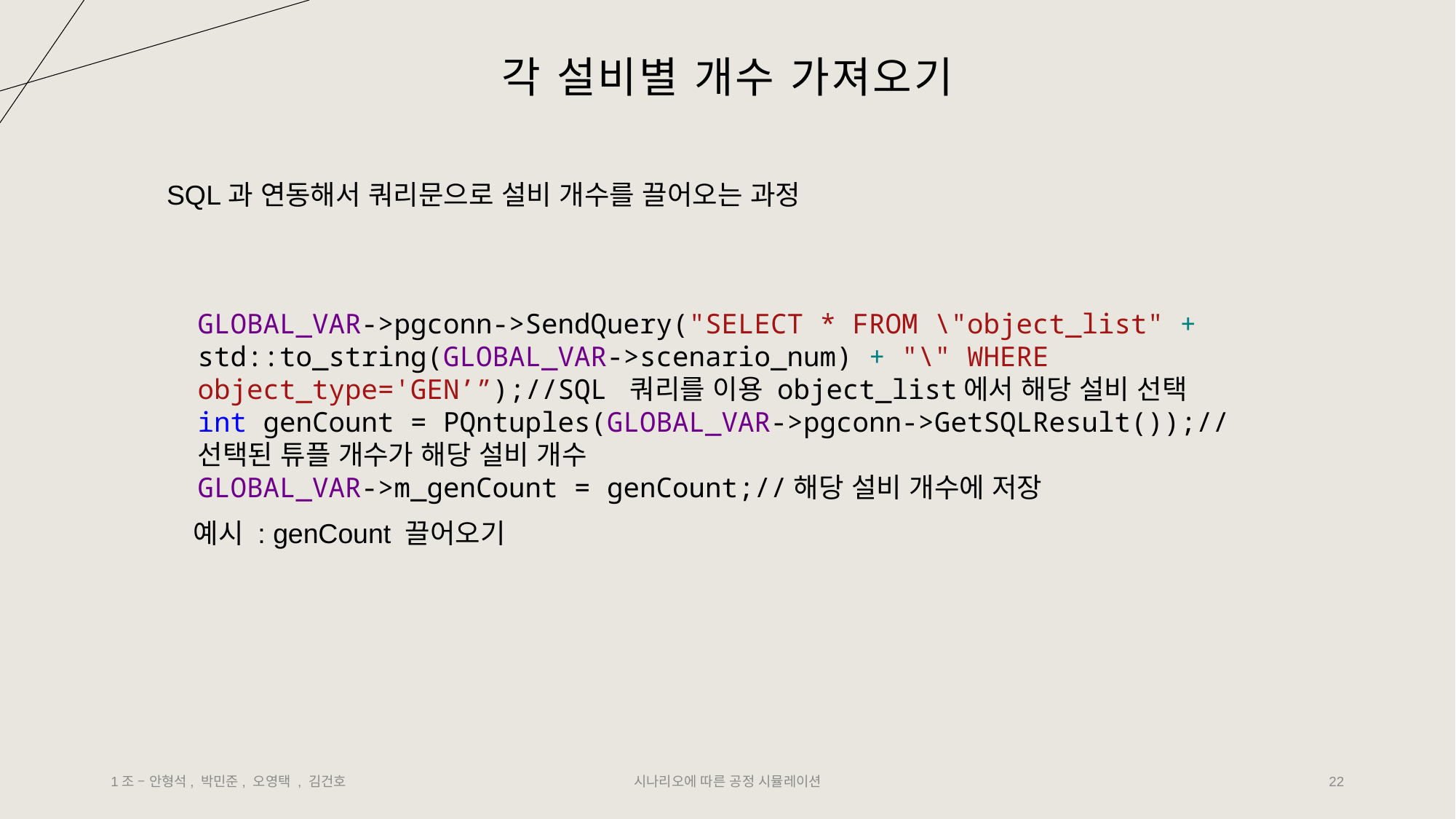

# 각 설비별 개수 가져오기
SQL과 연동해서 쿼리문으로 설비 개수를 끌어오는 과정
GLOBAL_VAR->pgconn->SendQuery("SELECT * FROM \"object_list" + std::to_string(GLOBAL_VAR->scenario_num) + "\" WHERE object_type='GEN’”);//SQL 쿼리를 이용 object_list에서 해당 설비 선택
int genCount = PQntuples(GLOBAL_VAR->pgconn->GetSQLResult());//선택된 튜플 개수가 해당 설비 개수
GLOBAL_VAR->m_genCount = genCount;//해당 설비 개수에 저장
예시 : genCount 끌어오기
1조 – 안형석, 박민준, 오영택 , 김건호
시나리오에 따른 공정 시뮬레이션
22